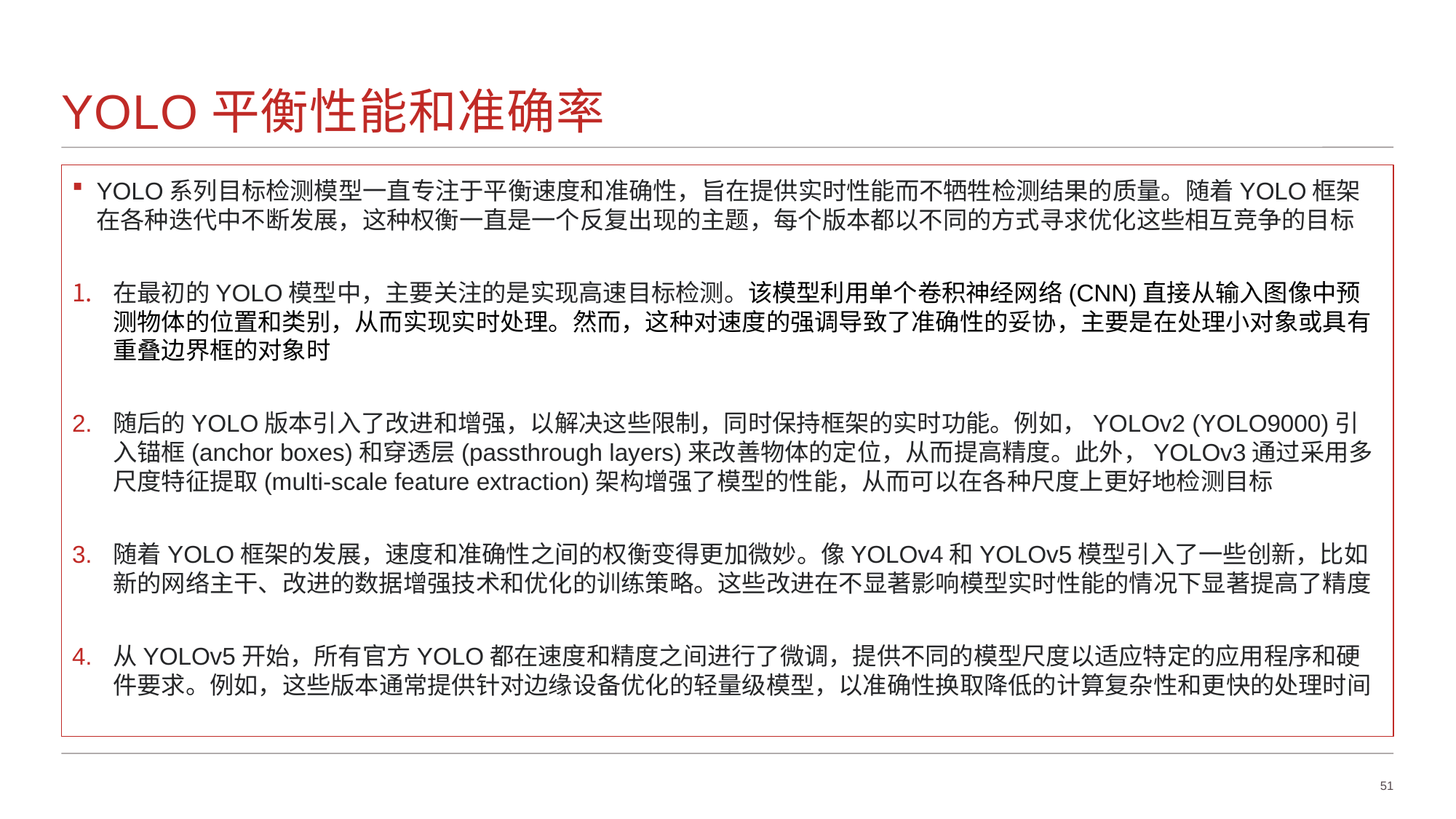

# YOLO平衡性能和准确率
YOLO系列目标检测模型一直专注于平衡速度和准确性，旨在提供实时性能而不牺牲检测结果的质量。随着YOLO框架在各种迭代中不断发展，这种权衡一直是一个反复出现的主题，每个版本都以不同的方式寻求优化这些相互竞争的目标

在最初的YOLO模型中，主要关注的是实现高速目标检测。该模型利用单个卷积神经网络(CNN)直接从输入图像中预测物体的位置和类别，从而实现实时处理。然而，这种对速度的强调导致了准确性的妥协，主要是在处理小对象或具有重叠边界框的对象时

随后的YOLO版本引入了改进和增强，以解决这些限制，同时保持框架的实时功能。例如，YOLOv2 (YOLO9000)引入锚框(anchor boxes)和穿透层(passthrough layers)来改善物体的定位，从而提高精度。此外，YOLOv3通过采用多尺度特征提取(multi-scale feature extraction)架构增强了模型的性能，从而可以在各种尺度上更好地检测目标

随着YOLO框架的发展，速度和准确性之间的权衡变得更加微妙。像YOLOv4和YOLOv5模型引入了一些创新，比如新的网络主干、改进的数据增强技术和优化的训练策略。这些改进在不显著影响模型实时性能的情况下显著提高了精度

从YOLOv5开始，所有官方YOLO都在速度和精度之间进行了微调，提供不同的模型尺度以适应特定的应用程序和硬件要求。例如，这些版本通常提供针对边缘设备优化的轻量级模型，以准确性换取降低的计算复杂性和更快的处理时间